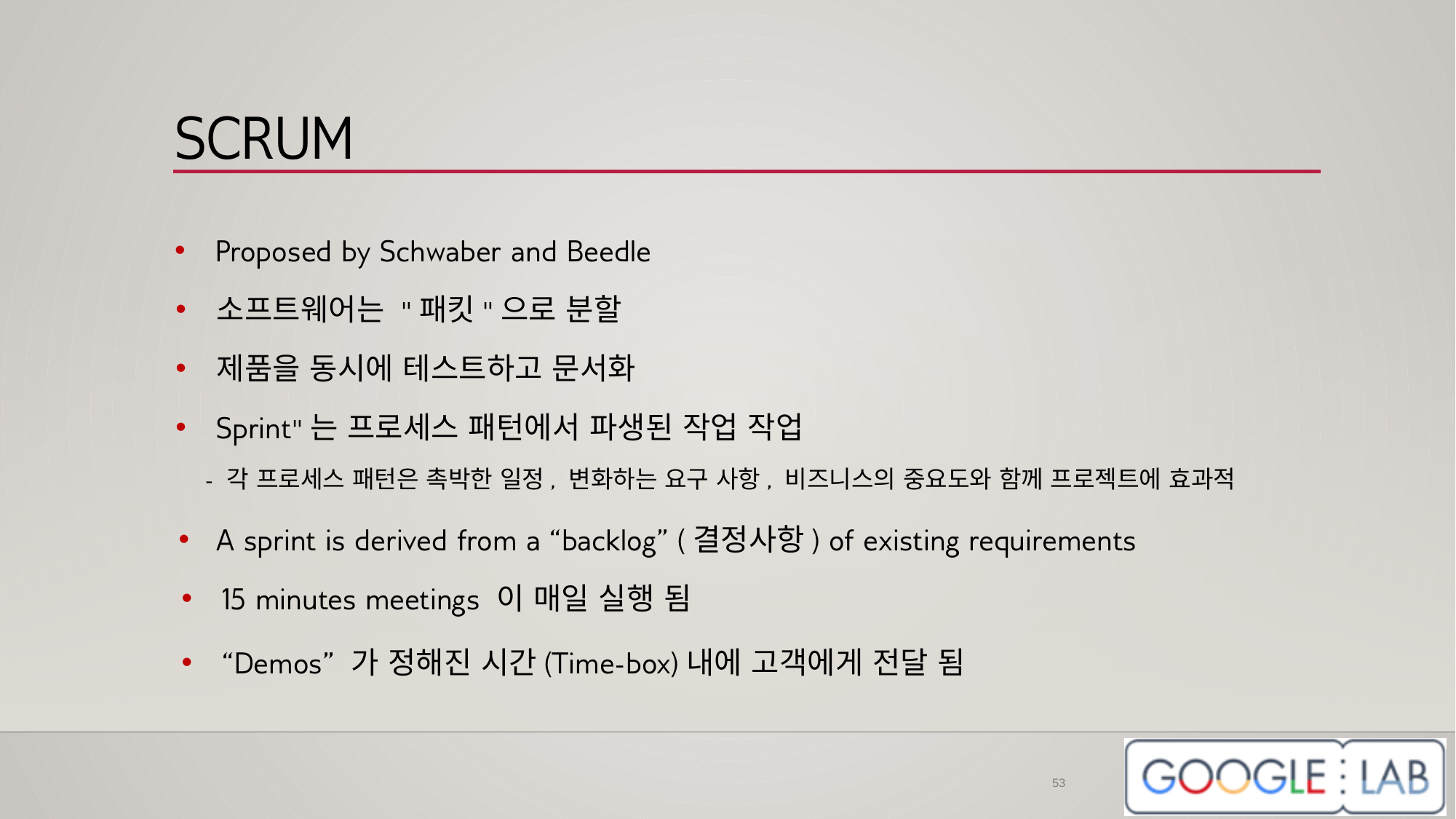

# SCRUM
Proposed by Schwaber and Beedle
소프트웨어는 "패킷"으로 분할
제품을 동시에 테스트하고 문서화
Sprint"는 프로세스 패턴에서 파생된 작업 작업
    - 각 프로세스 패턴은 촉박한 일정, 변화하는 요구 사항, 비즈니스의 중요도와 함께 프로젝트에 효과적
A sprint is derived from a “backlog” (결정사항) of existing requirements
15 minutes meetings 이 매일 실행 됨
“Demos” 가 정해진 시간(Time-box)내에 고객에게 전달 됨
53